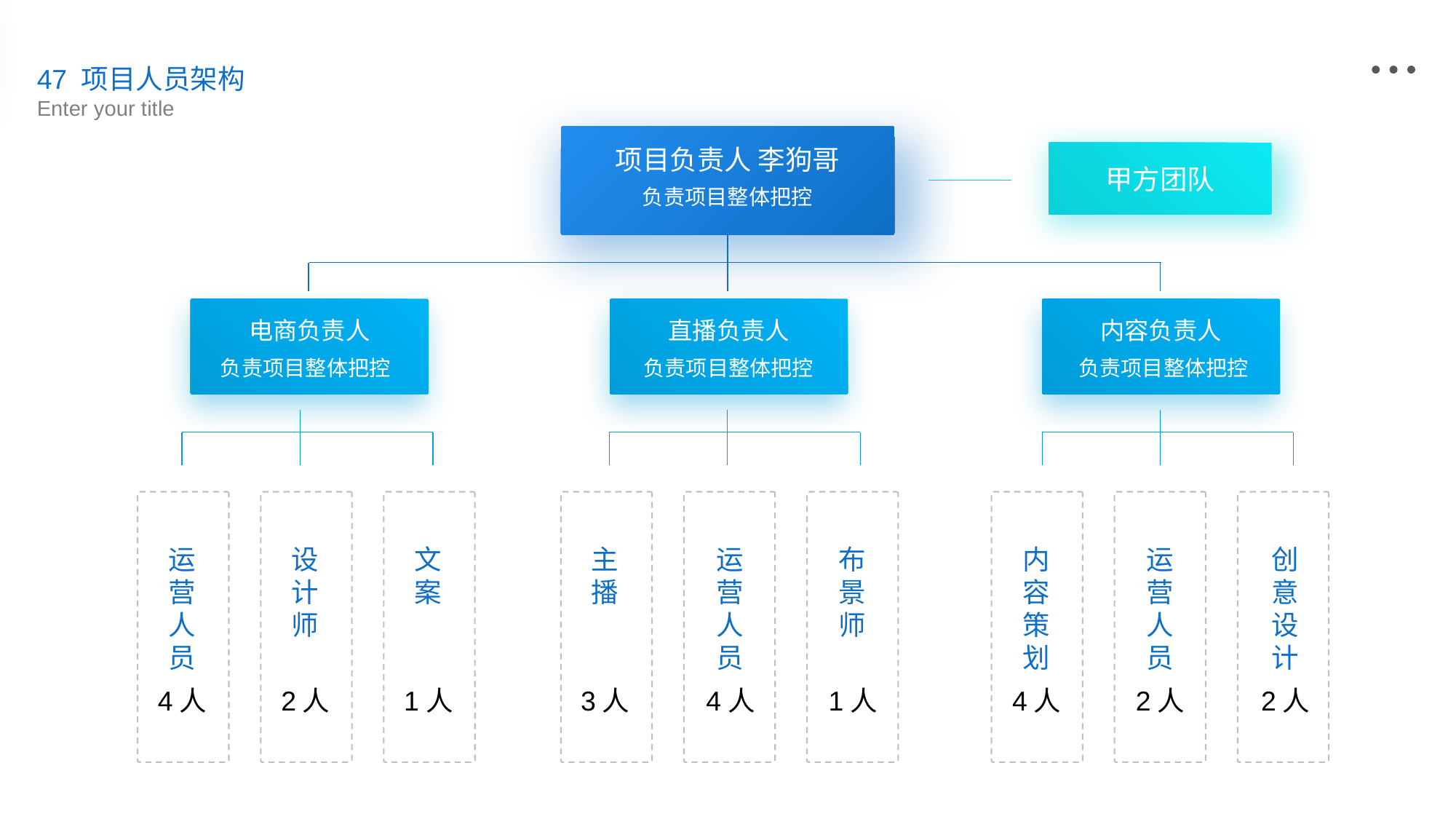

47 项目人员架构

Enter your title

项目负责人 李狗哥

甲方团队
负责项目整体把控

电商负责人
直播负责人
内容负责人
负责项目整体把控
负责项目整体把控
负责项目整体把控

运营人员
设计师
文案
主播
运营人员
布景师
内容策划
运营人员
创意设计
4人
2人
1人
3人
4人
1人
4人
2人
2人